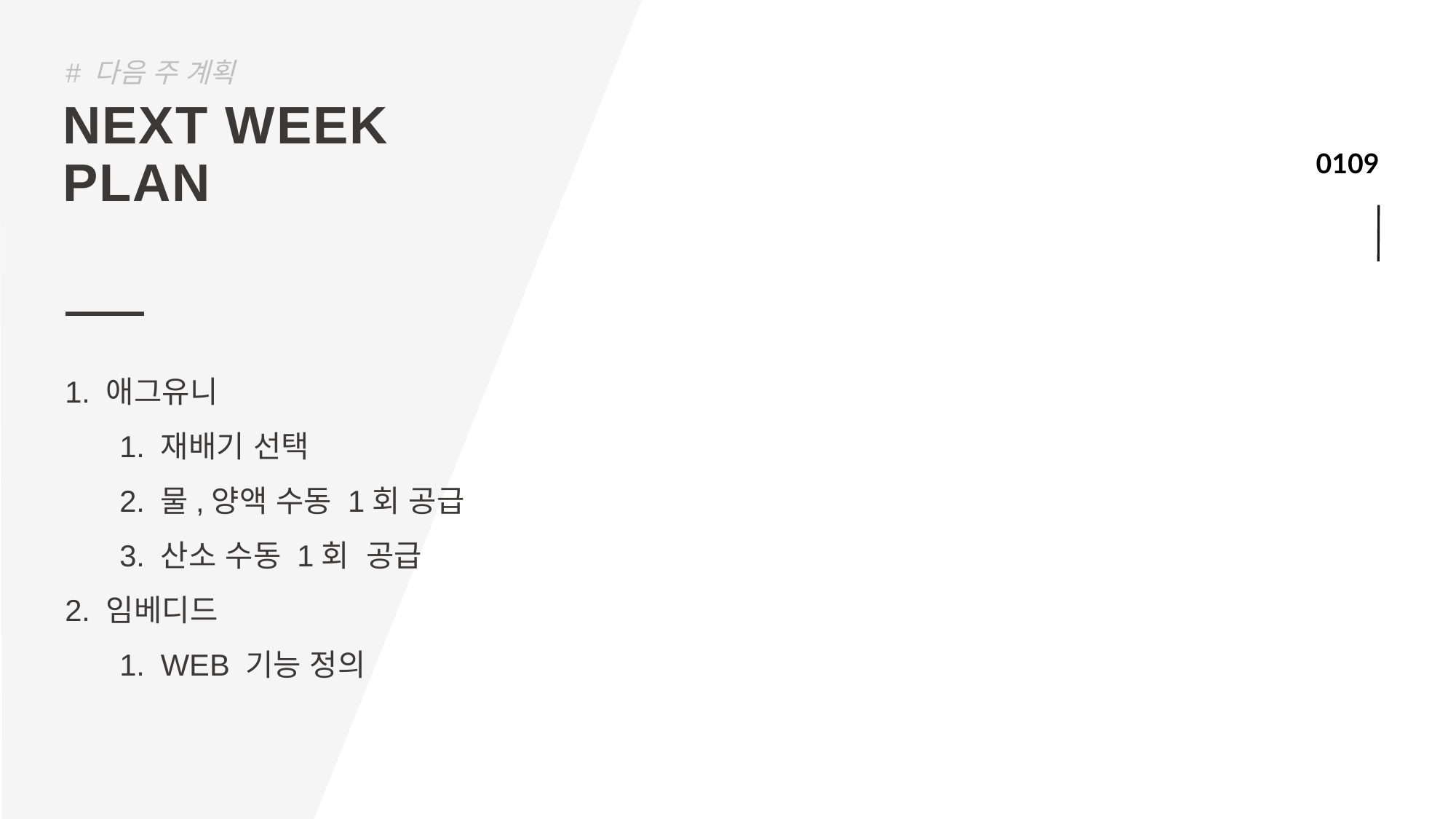

# 다음 주 계획
NEXT WEEK
PLAN
애그유니
재배기 선택
물,양액 수동 1회 공급
산소 수동 1회  공급
임베디드
WEB 기능 정의